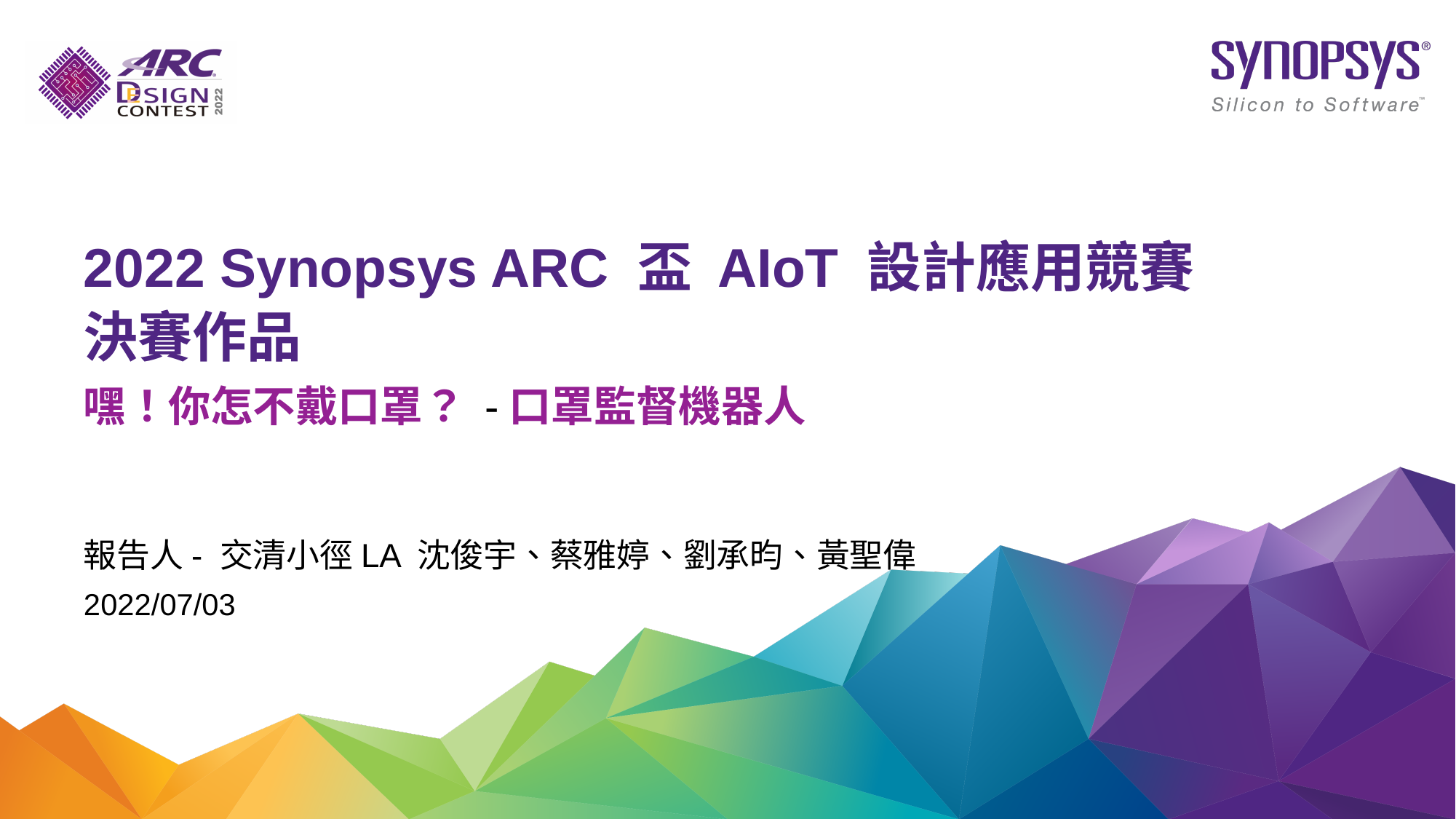

2022 Synopsys ARC 盃 AIoT 設計應用競賽
決賽作品
嘿！你怎不戴口罩？ -口罩監督機器人
報告人- 交清小徑LA 沈俊宇、蔡雅婷、劉承昀、黃聖偉
2022/07/03